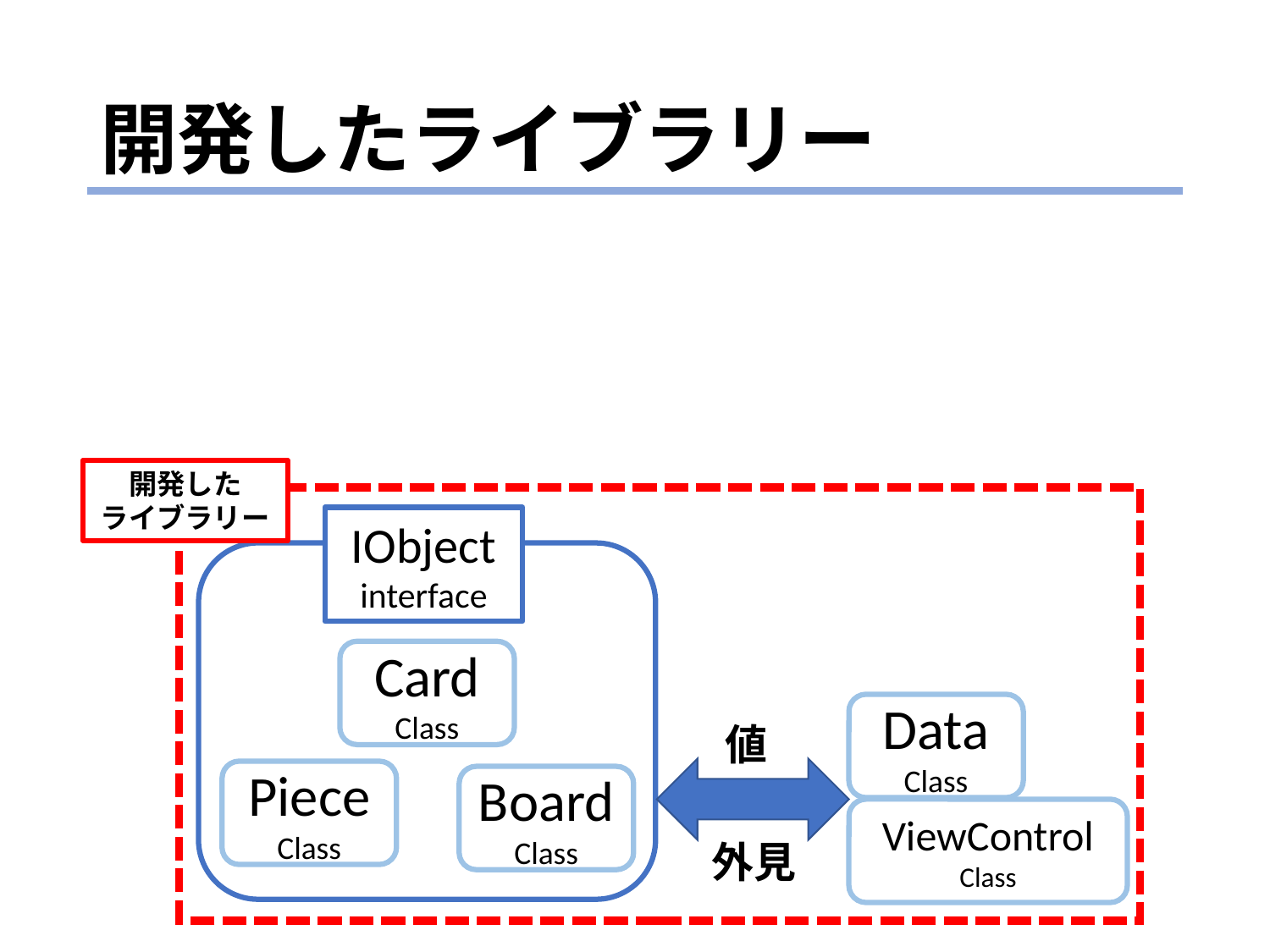

# 開発したライブラリー
開発した
ライブラリー

IObject
interface

Card
Class
Data
Class
値

Piece
Class
Board
Class
ViewControl
Class
外見